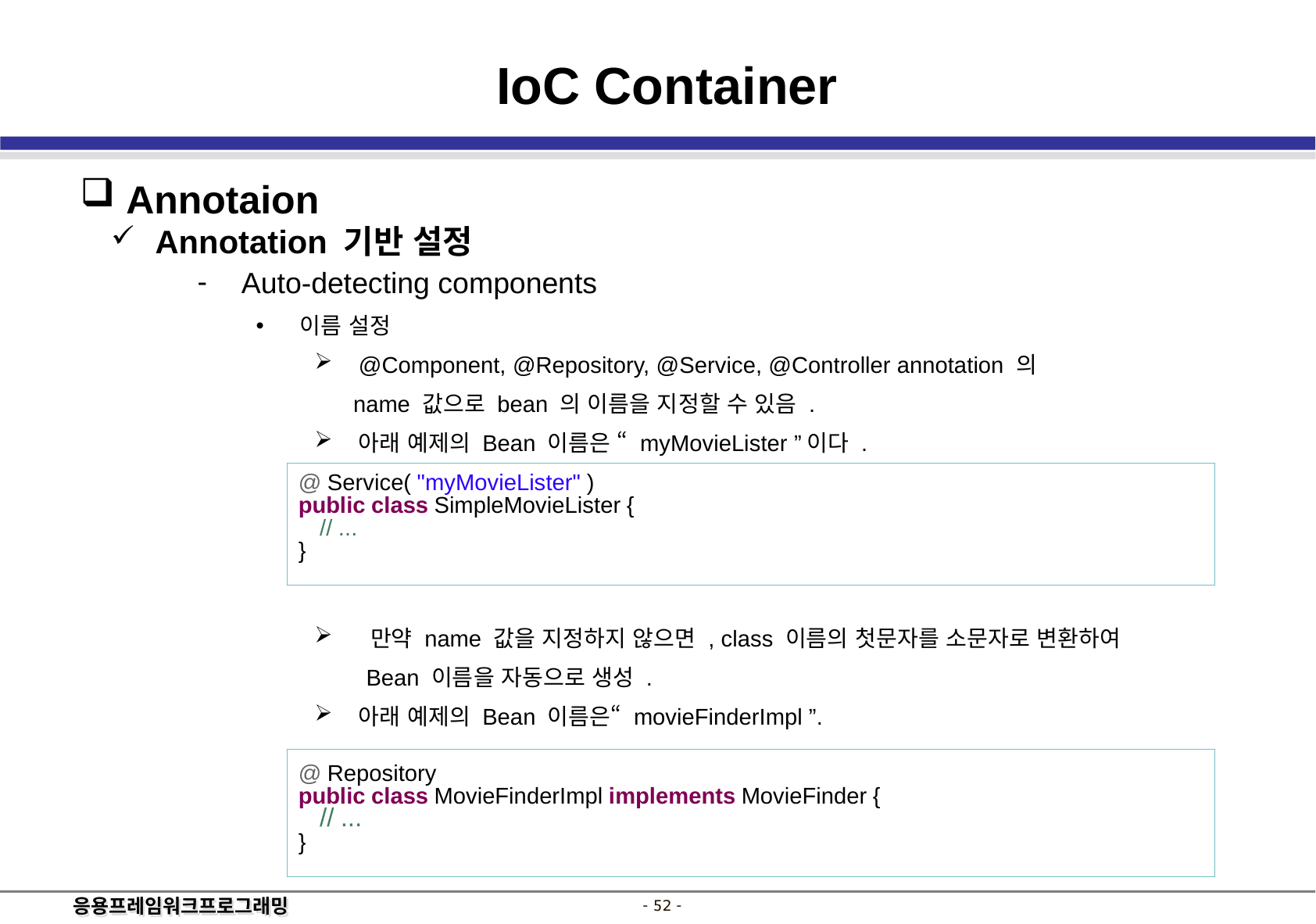

IoC Container
 Annotaion
  Annotation 기반 설정
Auto-detecting components
이름 설정
@Component, @Repository, @Service, @Controller annotation 의
      name 값으로 bean 의 이름을 지정할 수 있음 .
아래 예제의 Bean 이름은 “ myMovieLister ”이다 .

 만약 name 값을 지정하지 않으면 , class 이름의 첫문자를 소문자로 변환하여
        Bean 이름을 자동으로 생성 .
아래 예제의 Bean 이름은“ movieFinderImpl ”.

@ Service( "myMovieLister" )
public class SimpleMovieLister {
	// ...
}

@ Repository
public class MovieFinderImpl implements MovieFinder {
	// ...
}

- 52 -